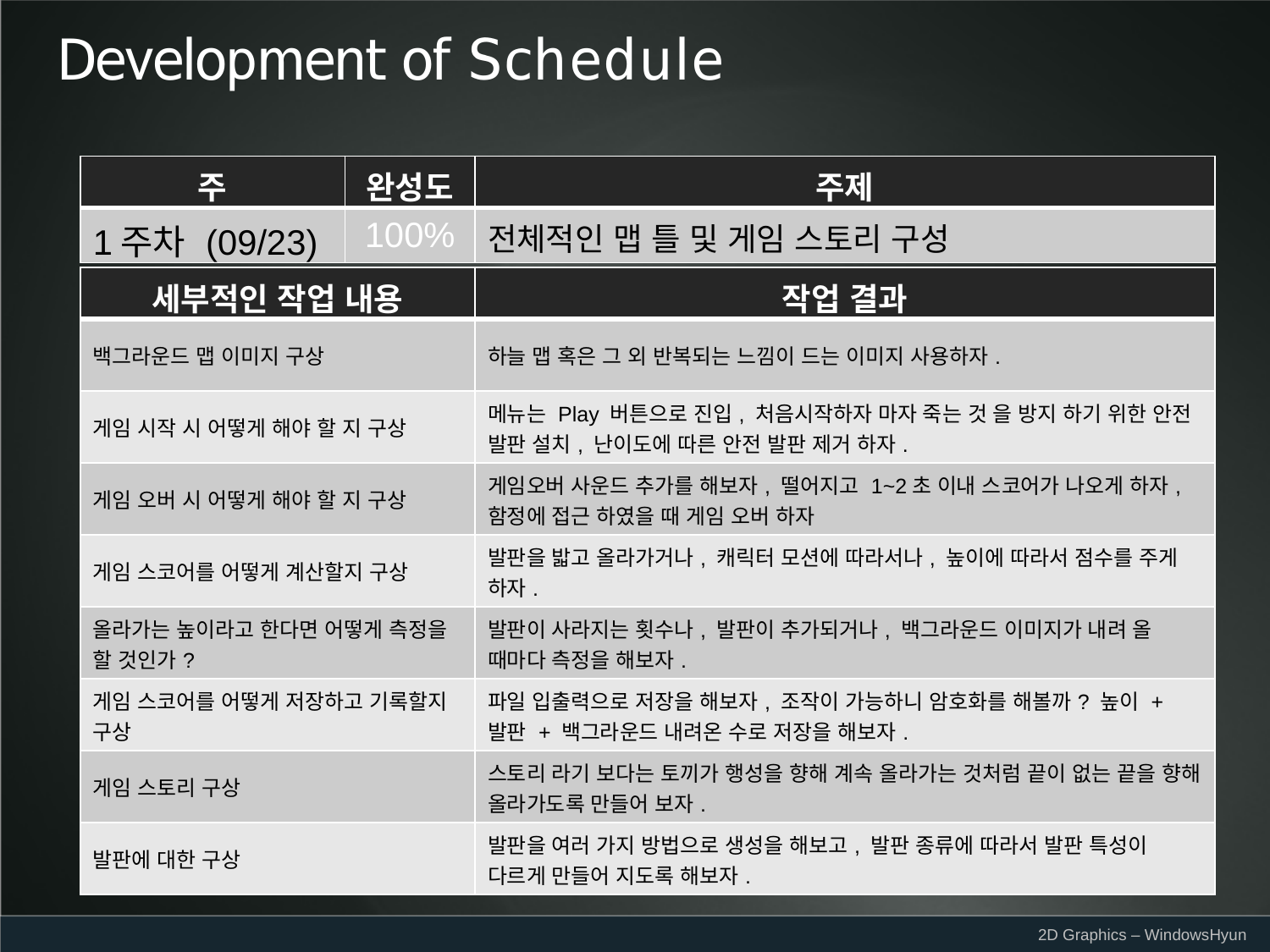

Development of Schedule
| 주 | 완성도 | 주제 |
| --- | --- | --- |
| 1주차 (09/23) | 100% | 전체적인 맵 틀 및 게임 스토리 구성 |
| 세부적인 작업 내용 | 작업 결과 |
| --- | --- |
| 백그라운드 맵 이미지 구상 | 하늘 맵 혹은 그 외 반복되는 느낌이 드는 이미지 사용하자. |
| 게임 시작 시 어떻게 해야 할 지 구상 | 메뉴는 Play 버튼으로 진입, 처음시작하자 마자 죽는 것 을 방지 하기 위한 안전 발판 설치, 난이도에 따른 안전 발판 제거 하자. |
| 게임 오버 시 어떻게 해야 할 지 구상 | 게임오버 사운드 추가를 해보자, 떨어지고 1~2초 이내 스코어가 나오게 하자, 함정에 접근 하였을 때 게임 오버 하자 |
| 게임 스코어를 어떻게 계산할지 구상 | 발판을 밟고 올라가거나, 캐릭터 모션에 따라서나, 높이에 따라서 점수를 주게 하자. |
| 올라가는 높이라고 한다면 어떻게 측정을 할 것인가? | 발판이 사라지는 횟수나, 발판이 추가되거나, 백그라운드 이미지가 내려 올 때마다 측정을 해보자. |
| 게임 스코어를 어떻게 저장하고 기록할지 구상 | 파일 입출력으로 저장을 해보자, 조작이 가능하니 암호화를 해볼까? 높이 + 발판 + 백그라운드 내려온 수로 저장을 해보자. |
| 게임 스토리 구상 | 스토리 라기 보다는 토끼가 행성을 향해 계속 올라가는 것처럼 끝이 없는 끝을 향해 올라가도록 만들어 보자. |
| 발판에 대한 구상 | 발판을 여러 가지 방법으로 생성을 해보고, 발판 종류에 따라서 발판 특성이 다르게 만들어 지도록 해보자. |